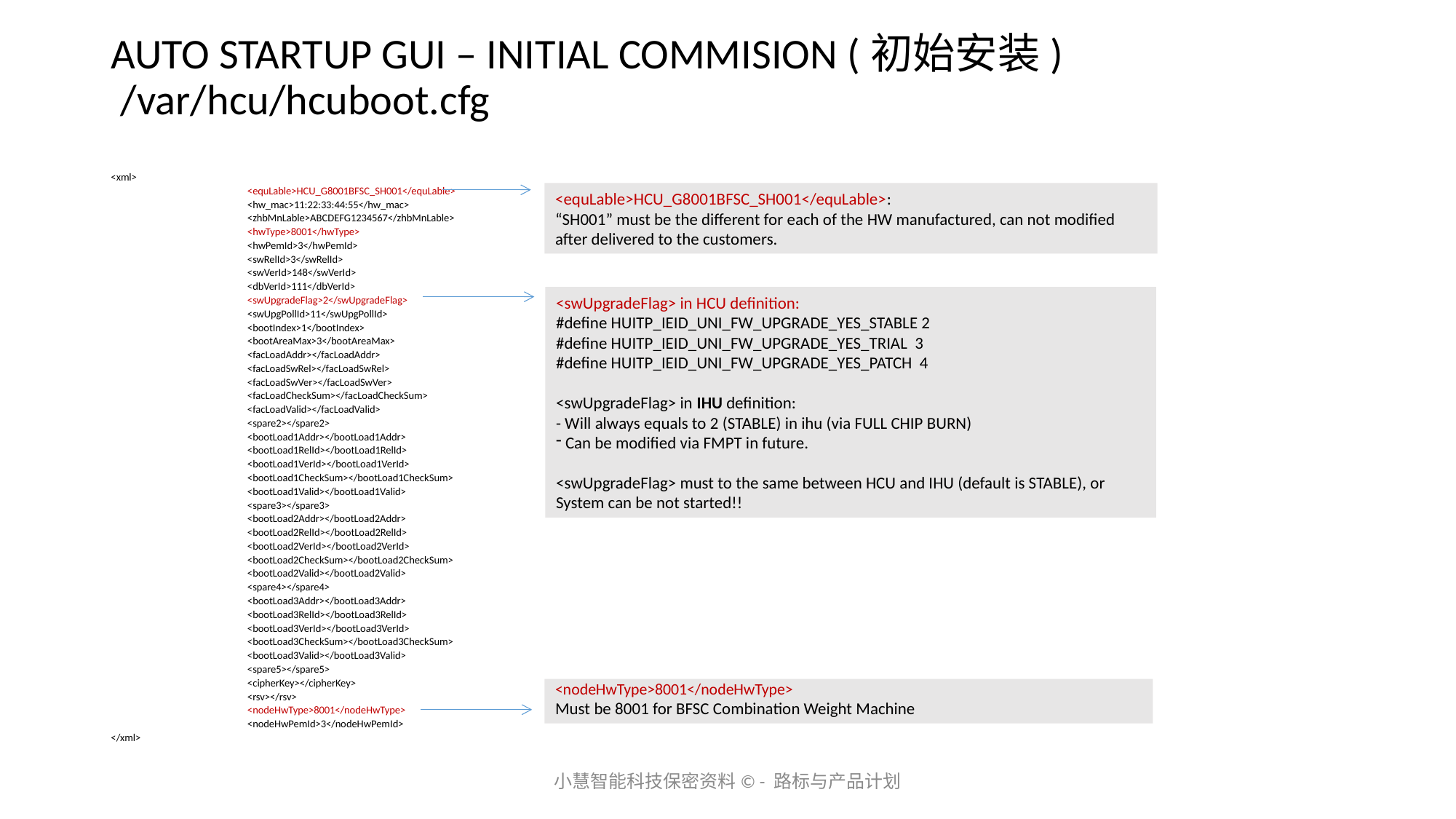

# AUTO STARTUP GUI – INITIAL COMMISION (初始安装) /var/hcu/hcuboot.cfg
<xml>
		<equLable>HCU_G8001BFSC_SH001</equLable>
		<hw_mac>11:22:33:44:55</hw_mac>
		<zhbMnLable>ABCDEFG1234567</zhbMnLable>
		<hwType>8001</hwType>
		<hwPemId>3</hwPemId>
		<swRelId>3</swRelId>
		<swVerId>148</swVerId>
		<dbVerId>111</dbVerId>
		<swUpgradeFlag>2</swUpgradeFlag>
		<swUpgPollId>11</swUpgPollId>
		<bootIndex>1</bootIndex>
		<bootAreaMax>3</bootAreaMax>
		<facLoadAddr></facLoadAddr>
		<facLoadSwRel></facLoadSwRel>
		<facLoadSwVer></facLoadSwVer>
		<facLoadCheckSum></facLoadCheckSum>
		<facLoadValid></facLoadValid>
		<spare2></spare2>
		<bootLoad1Addr></bootLoad1Addr>
		<bootLoad1RelId></bootLoad1RelId>
		<bootLoad1VerId></bootLoad1VerId>
		<bootLoad1CheckSum></bootLoad1CheckSum>
		<bootLoad1Valid></bootLoad1Valid>
		<spare3></spare3>
		<bootLoad2Addr></bootLoad2Addr>
		<bootLoad2RelId></bootLoad2RelId>
		<bootLoad2VerId></bootLoad2VerId>
		<bootLoad2CheckSum></bootLoad2CheckSum>
		<bootLoad2Valid></bootLoad2Valid>
		<spare4></spare4>
		<bootLoad3Addr></bootLoad3Addr>
		<bootLoad3RelId></bootLoad3RelId>
		<bootLoad3VerId></bootLoad3VerId>
		<bootLoad3CheckSum></bootLoad3CheckSum>
		<bootLoad3Valid></bootLoad3Valid>
		<spare5></spare5>
		<cipherKey></cipherKey>
		<rsv></rsv>
		<nodeHwType>8001</nodeHwType>
		<nodeHwPemId>3</nodeHwPemId>
</xml>
<equLable>HCU_G8001BFSC_SH001</equLable>:
“SH001” must be the different for each of the HW manufactured, can not modified after delivered to the customers.
<swUpgradeFlag> in HCU definition:
#define HUITP_IEID_UNI_FW_UPGRADE_YES_STABLE 2
#define HUITP_IEID_UNI_FW_UPGRADE_YES_TRIAL  3
#define HUITP_IEID_UNI_FW_UPGRADE_YES_PATCH  4

<swUpgradeFlag> in IHU definition:
- Will always equals to 2 (STABLE) in ihu (via FULL CHIP BURN)
 Can be modified via FMPT in future.

<swUpgradeFlag> must to the same between HCU and IHU (default is STABLE), or System can be not started!!
<nodeHwType>8001</nodeHwType>
Must be 8001 for BFSC Combination Weight Machine

小慧智能科技保密资料© - 路标与产品计划
29